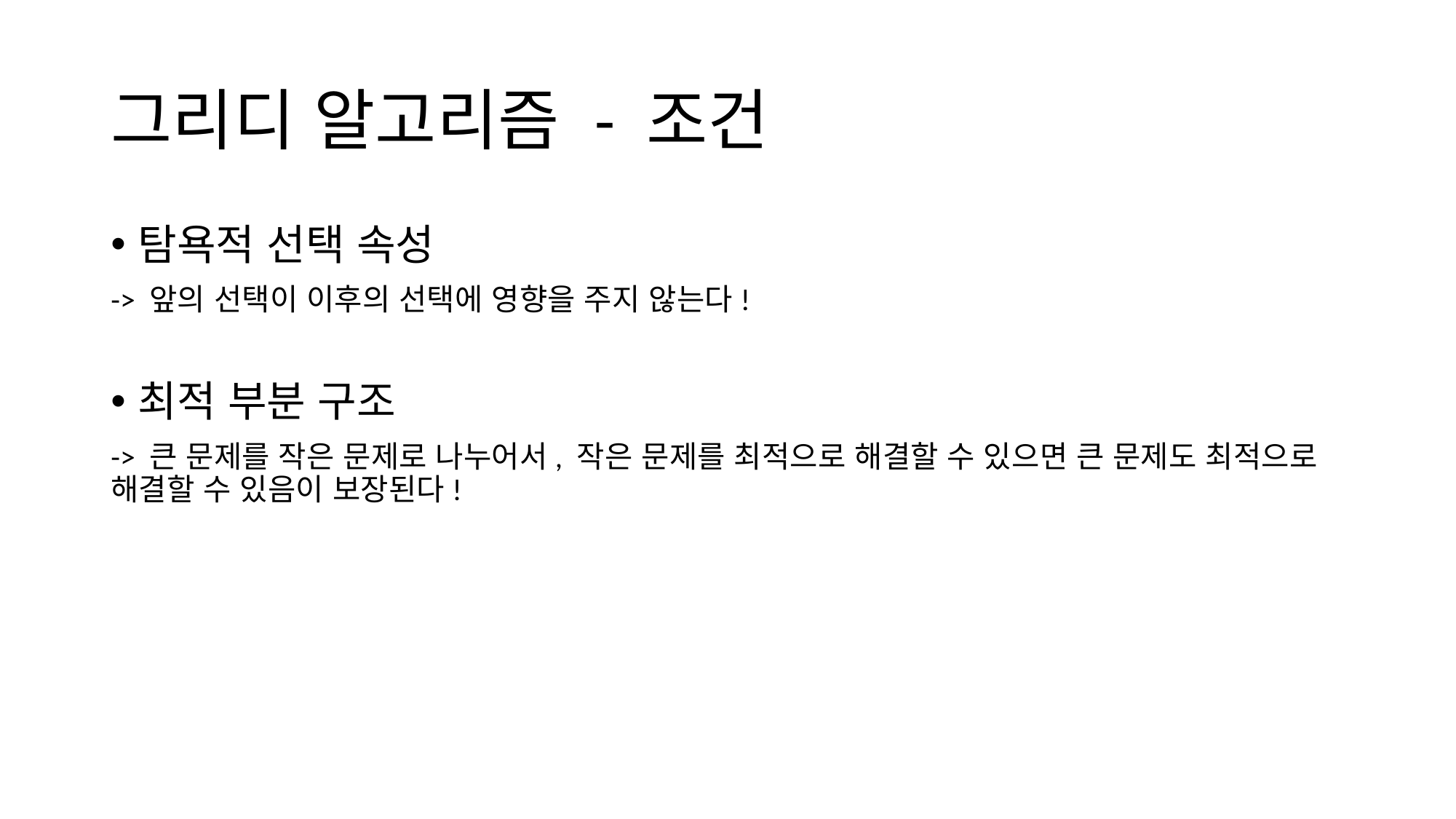

# 그리디 알고리즘 - 조건
탐욕적 선택 속성
-> 앞의 선택이 이후의 선택에 영향을 주지 않는다!

최적 부분 구조
-> 큰 문제를 작은 문제로 나누어서, 작은 문제를 최적으로 해결할 수 있으면 큰 문제도 최적으로 해결할 수 있음이 보장된다!